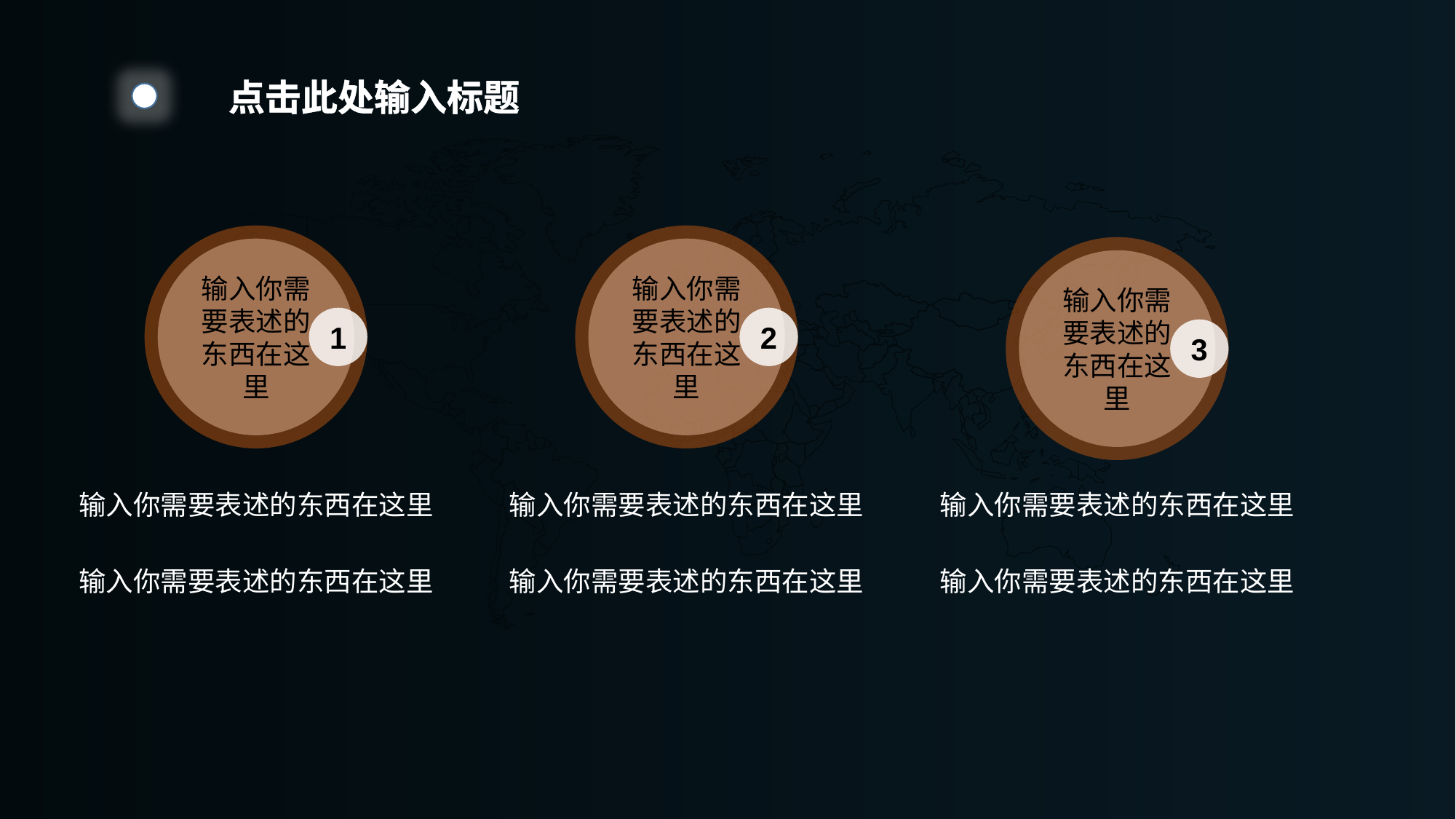

点击此处输入标题

输入你需要表述的东西在这里
1

输入你需要表述的东西在这里
2

输入你需要表述的东西在这里
3
输入你需要表述的东西在这里
输入你需要表述的东西在这里
输入你需要表述的东西在这里
输入你需要表述的东西在这里
输入你需要表述的东西在这里
输入你需要表述的东西在这里